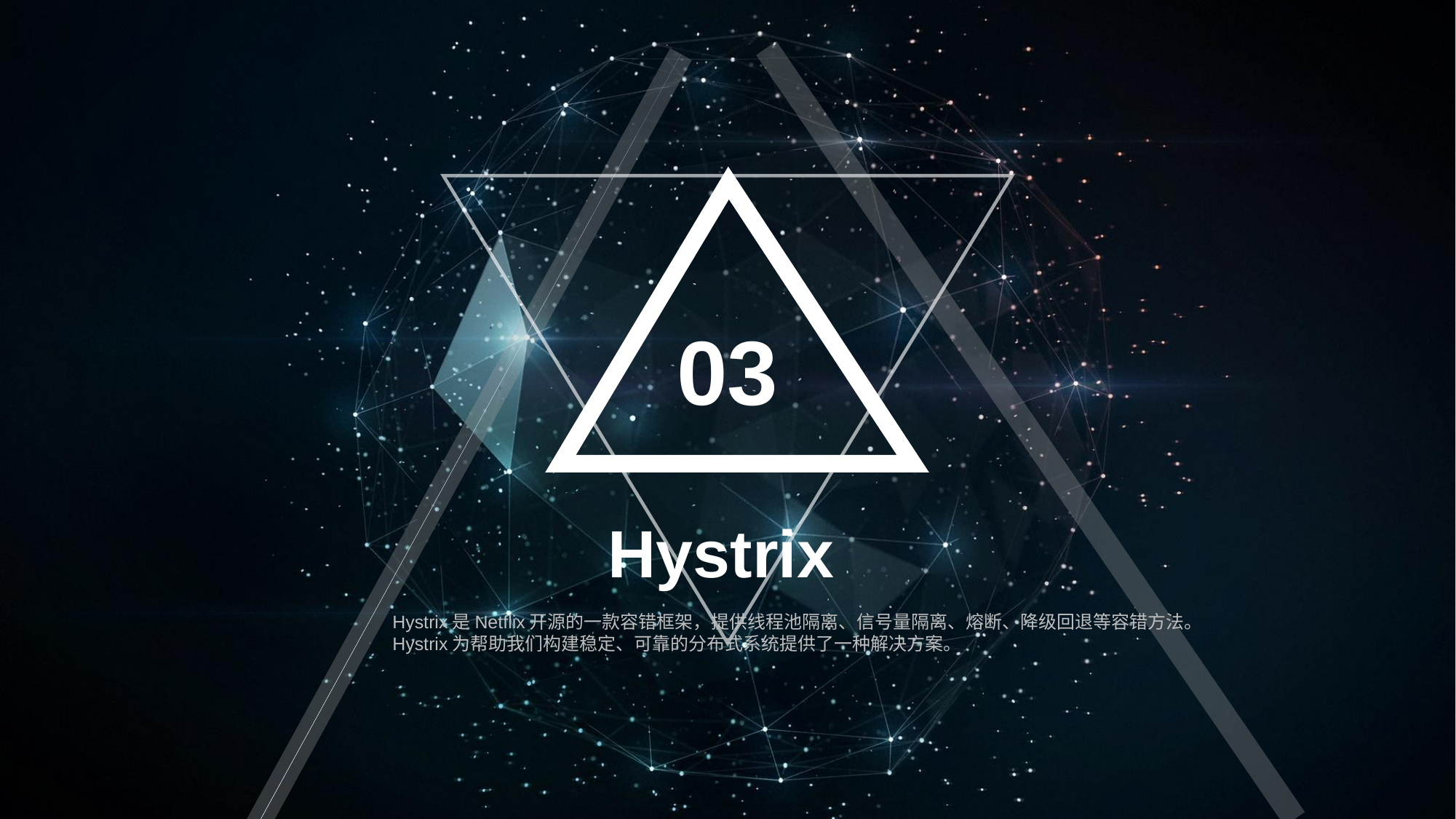

03
Hystrix
Hystrix是Netflix开源的一款容错框架，提供线程池隔离、信号量隔离、熔断、降级回退等容错方法。Hystrix为帮助我们构建稳定、可靠的分布式系统提供了一种解决方案。